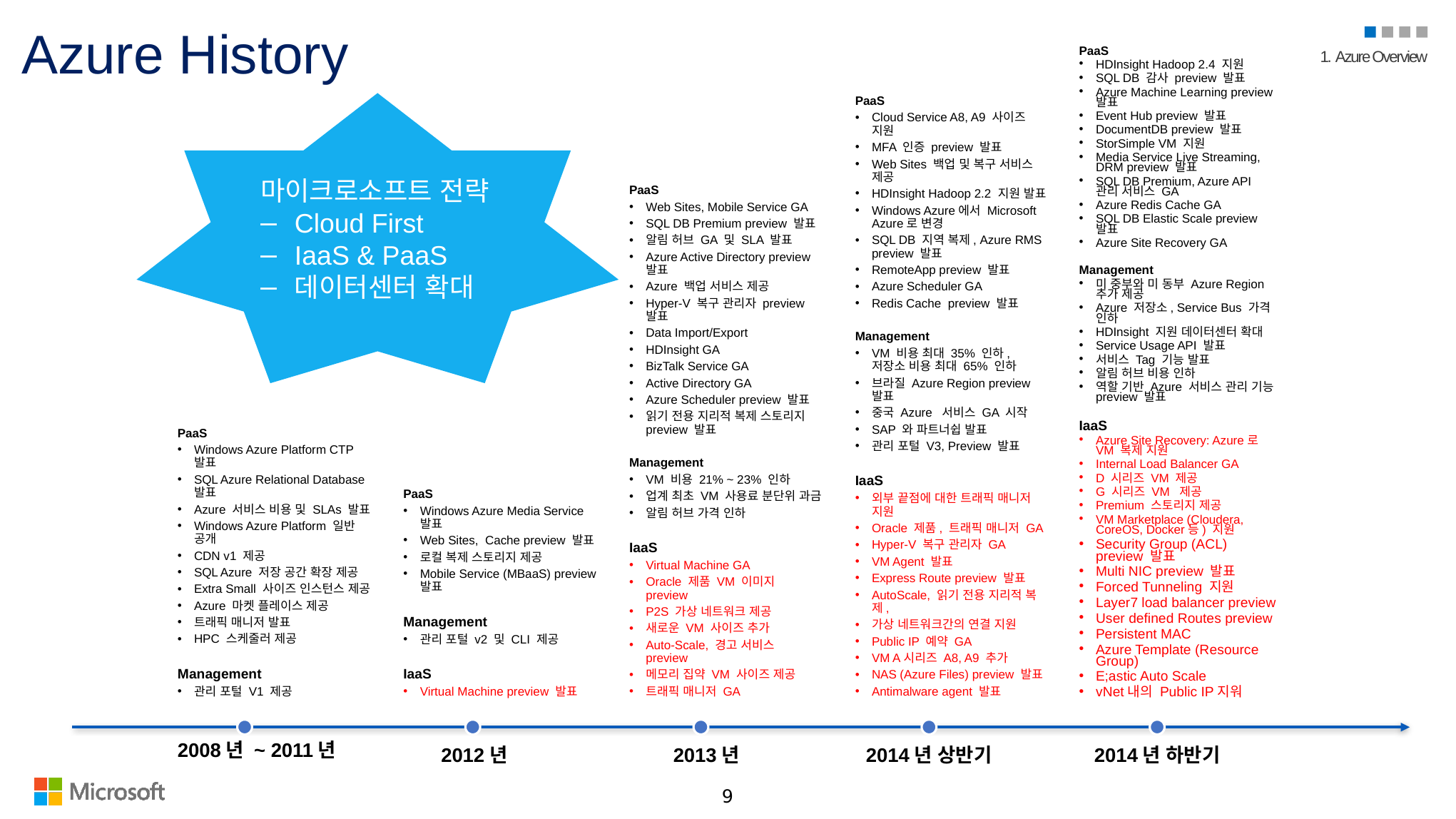

# Azure History

마이크로소프트 전략
Cloud First
IaaS & PaaS
데이터센터 확대
PaaS
Windows Azure Platform CTP 발표
SQL Azure Relational Database 발표
Azure 서비스 비용 및 SLAs 발표
Windows Azure Platform 일반 공개
CDN v1 제공
SQL Azure 저장 공간 확장 제공
Extra Small 사이즈 인스턴스 제공
Azure 마켓 플레이스 제공
트래픽 매니저 발표
HPC 스케줄러 제공

Management
관리 포털 V1 제공
PaaS
HDInsight Hadoop 2.4 지원
SQL DB 감사 preview 발표
Azure Machine Learning preview 발표
Event Hub preview 발표
DocumentDB preview 발표
StorSimple VM 지원
Media Service Live Streaming, DRM preview 발표
SQL DB Premium, Azure API 관리 서비스 GA
Azure Redis Cache GA
SQL DB Elastic Scale preview 발표
Azure Site Recovery GA

Management
미 중부와 미 동부 Azure Region 추가 제공
Azure 저장소, Service Bus 가격 인하
HDInsight 지원 데이터센터 확대
Service Usage API 발표
서비스 Tag 기능 발표
알림 허브 비용 인하
역할 기반 Azure 서비스 관리 기능 preview 발표

IaaS
Azure Site Recovery: Azure로 VM 복제 지원
Internal Load Balancer GA
D 시리즈 VM 제공
G 시리즈 VM  제공
Premium 스토리지 제공
VM Marketplace (Cloudera, CoreOS, Docker등) 지원
Security Group (ACL) preview 발표
Multi NIC preview 발표
Forced Tunneling 지원
Layer7 load balancer preview
User defined Routes preview
Persistent MAC
Azure Template (Resource Group)
E;astic Auto Scale
vNet내의 Public IP지워
PaaS
Windows Azure Media Service 발표
Web Sites,  Cache preview 발표
로컬 복제 스토리지 제공
Mobile Service (MBaaS) preview 발표

Management
관리 포털 v2 및 CLI 제공

IaaS
Virtual Machine preview 발표
PaaS
Web Sites, Mobile Service GA
SQL DB Premium preview 발표
알림 허브 GA 및 SLA 발표
Azure Active Directory preview 발표
Azure 백업 서비스 제공
Hyper-V 복구 관리자 preview 발표
Data Import/Export
HDInsight GA
BizTalk Service GA
Active Directory GA
Azure Scheduler preview 발표
읽기 전용 지리적 복제 스토리지 preview 발표

Management
VM 비용 21% ~ 23% 인하
업계 최초 VM 사용료 분단위 과금
알림 허브 가격 인하

IaaS
Virtual Machine GA
Oracle 제품 VM 이미지 preview
P2S 가상 네트워크 제공
새로운 VM 사이즈 추가
Auto-Scale, 경고 서비스 preview
메모리 집약 VM 사이즈 제공
트래픽 매니저 GA
PaaS
Cloud Service A8, A9 사이즈 지원
MFA 인증 preview 발표
Web Sites 백업 및 복구 서비스 제공
HDInsight Hadoop 2.2 지원 발표
Windows Azure에서 Microsoft Azure로 변경
SQL DB 지역 복제, Azure RMS preview 발표
RemoteApp preview 발표
Azure Scheduler GA
Redis Cache  preview 발표

Management
VM 비용 최대 35% 인하, 저장소 비용 최대 65% 인하
브라질 Azure Region preview 발표
중국 Azure  서비스 GA 시작
SAP 와 파트너쉽 발표
관리 포털 V3, Preview 발표

IaaS
외부 끝점에 대한 트래픽 매니저 지원
Oracle 제품, 트래픽 매니저 GA
Hyper-V 복구 관리자 GA
VM Agent 발표
Express Route preview 발표
AutoScale, 읽기 전용 지리적 복제,
가상 네트워크간의 연결 지원
Public IP 예약 GA
VM A시리즈 A8, A9 추가
NAS (Azure Files) preview 발표
Antimalware agent 발표

2008년 ~ 2011년
2012년
2013년
2014년 상반기
2014년 하반기